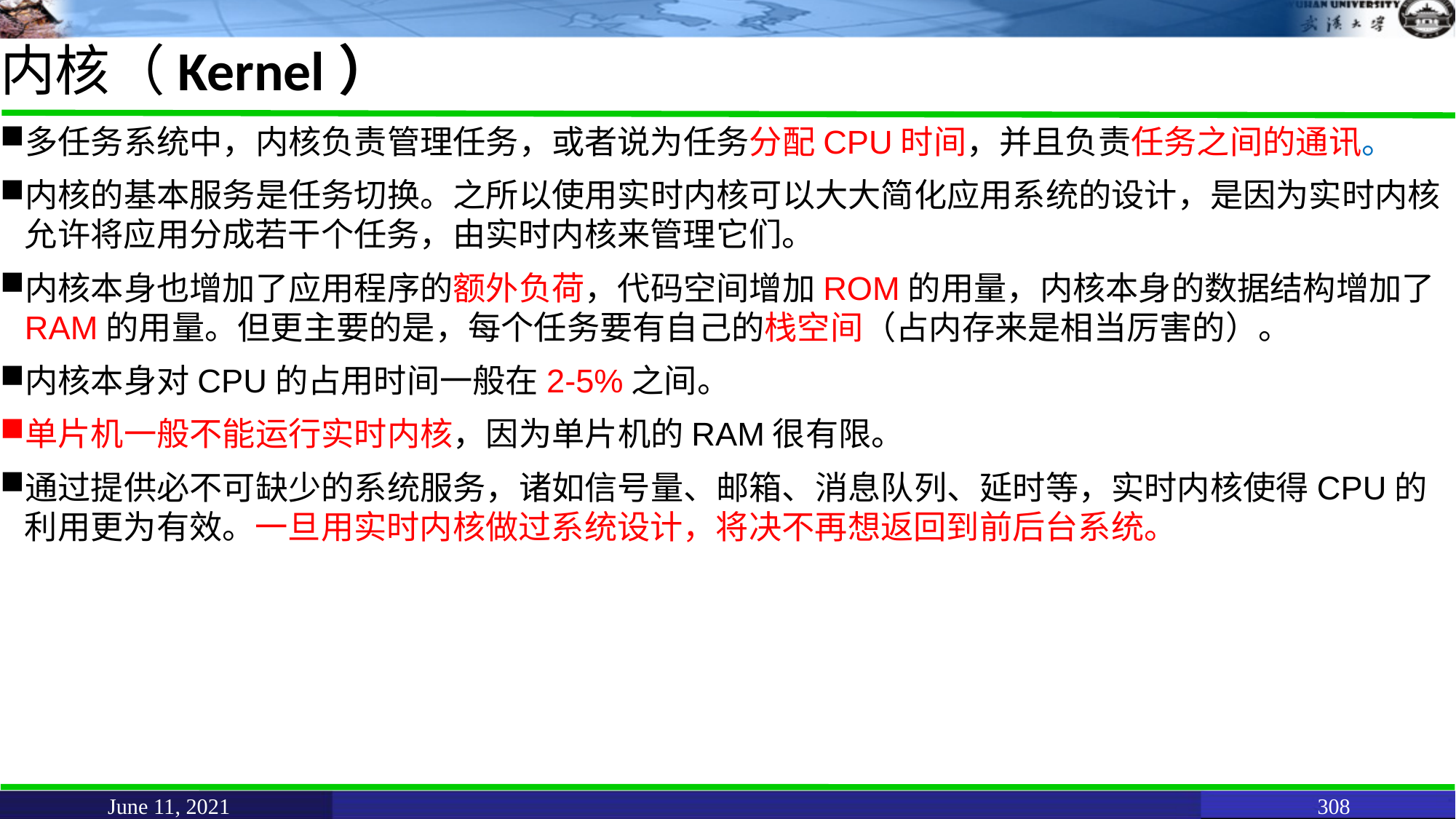

# 内核（Kernel）
多任务系统中，内核负责管理任务，或者说为任务分配CPU时间，并且负责任务之间的通讯。
内核的基本服务是任务切换。之所以使用实时内核可以大大简化应用系统的设计，是因为实时内核允许将应用分成若干个任务，由实时内核来管理它们。
内核本身也增加了应用程序的额外负荷，代码空间增加ROM的用量，内核本身的数据结构增加了RAM的用量。但更主要的是，每个任务要有自己的栈空间（占内存来是相当厉害的）。
内核本身对CPU的占用时间一般在2-5%之间。
单片机一般不能运行实时内核，因为单片机的RAM很有限。
通过提供必不可缺少的系统服务，诸如信号量、邮箱、消息队列、延时等，实时内核使得CPU的利用更为有效。一旦用实时内核做过系统设计，将决不再想返回到前后台系统。
June 11, 2021

308